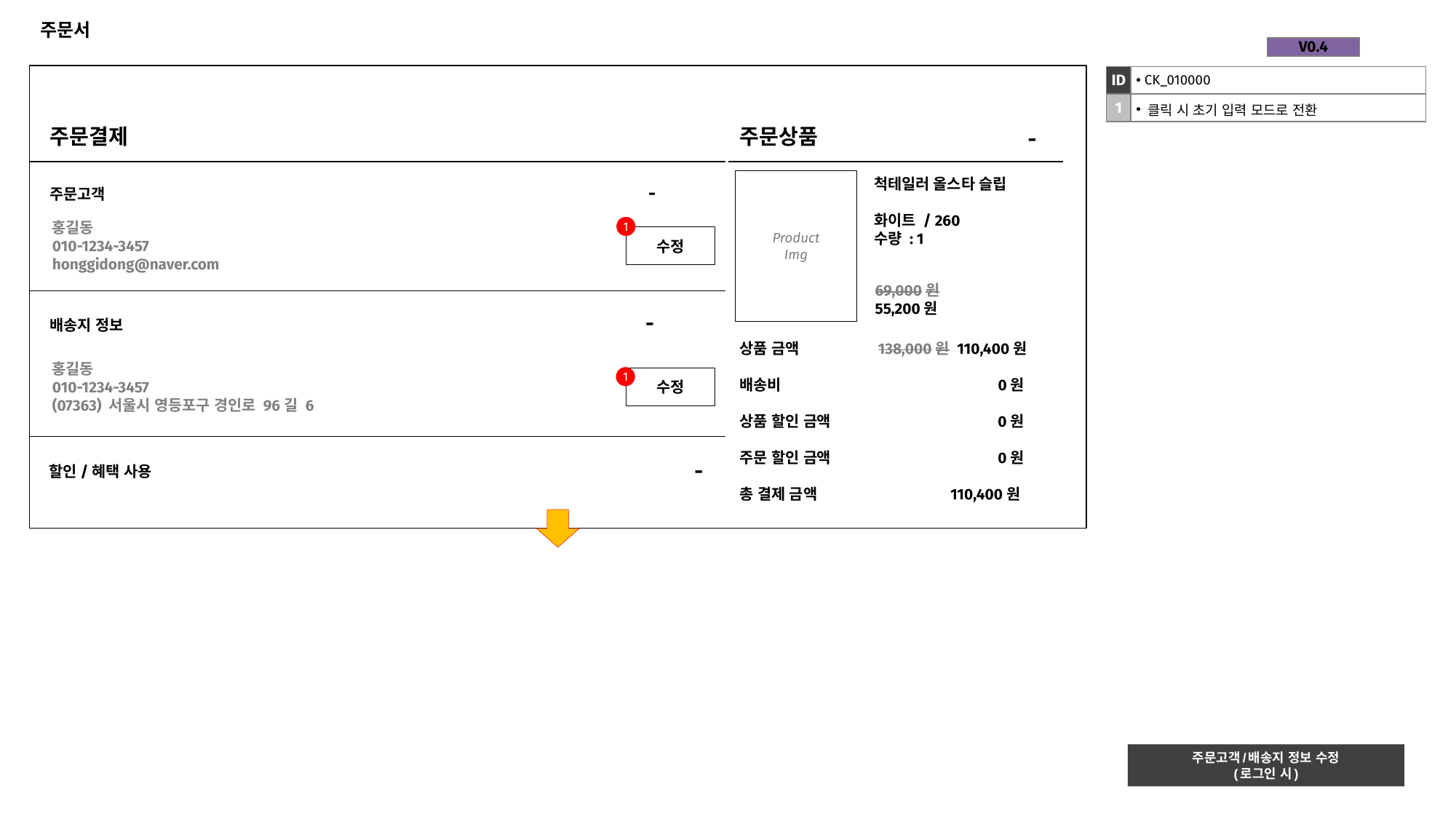

# 주문서
| V0.4 |
| --- |

| ID | CK\_010000 |
| --- | --- |
| 1 | 클릭 시 초기 입력 모드로 전환 |
주문결제
주문상품
-
Product
Img
척테일러 올스타 슬립

화이트 / 260
수량 : 1
주문고객                                                                                                                                 -
홍길동
010-1234-3457
honggidong@naver.com
1
수정
69,000원
55,200원
배송지 정보                                                                                                                            -
상품 금액                  138,000원 110,400원

배송비                                                   0원

상품 할인 금액                                       0원

주문 할인 금액                                       0원

총 결제 금액                               110,400원
홍길동
010-1234-3457
(07363) 서울시 영등포구 경인로 96길 6
1
수정
-
할인/혜택 사용

주문고객/배송지 정보 수정
(로그인 시)